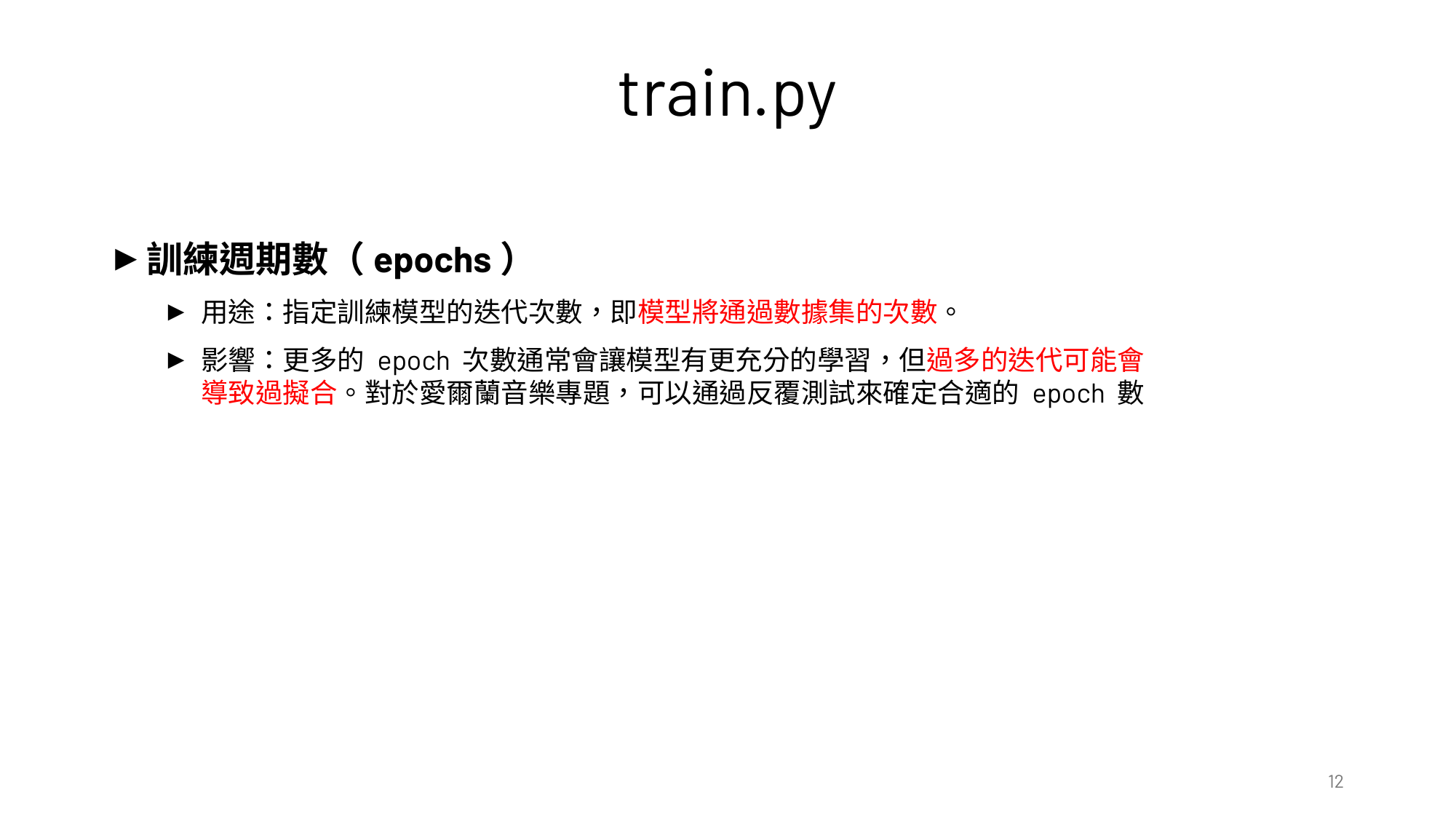

# train.py
訓練週期數（epochs）
用途：指定訓練模型的迭代次數，即模型將通過數據集的次數。
影響：更多的 epoch 次數通常會讓模型有更充分的學習，但過多的迭代可能會導致過擬合。對於愛爾蘭音樂專題，可以通過反覆測試來確定合適的 epoch 數
12